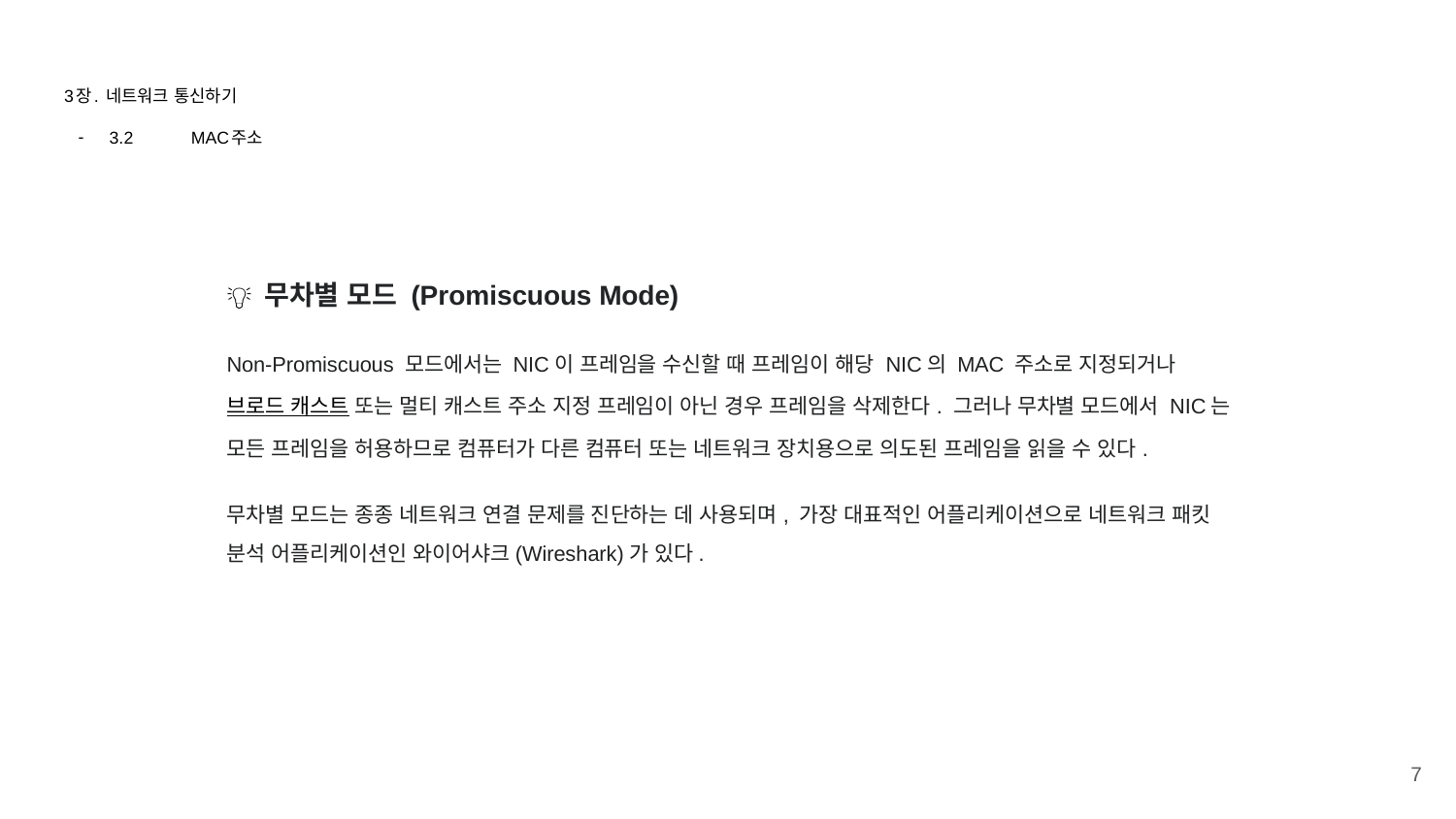

# 3장. 네트워크 통신하기

3.2 	MAC주소
💡 무차별 모드 (Promiscuous Mode)
Non-Promiscuous 모드에서는 NIC이 프레임을 수신할 때 프레임이 해당 NIC의 MAC 주소로 지정되거나 브로드 캐스트 또는 멀티 캐스트 주소 지정 프레임이 아닌 경우 프레임을 삭제한다. 그러나 무차별 모드에서 NIC는 모든 프레임을 허용하므로 컴퓨터가 다른 컴퓨터 또는 네트워크 장치용으로 의도된 프레임을 읽을 수 있다.
무차별 모드는 종종 네트워크 연결 문제를 진단하는 데 사용되며, 가장 대표적인 어플리케이션으로 네트워크 패킷 분석 어플리케이션인 와이어샤크(Wireshark)가 있다.
7